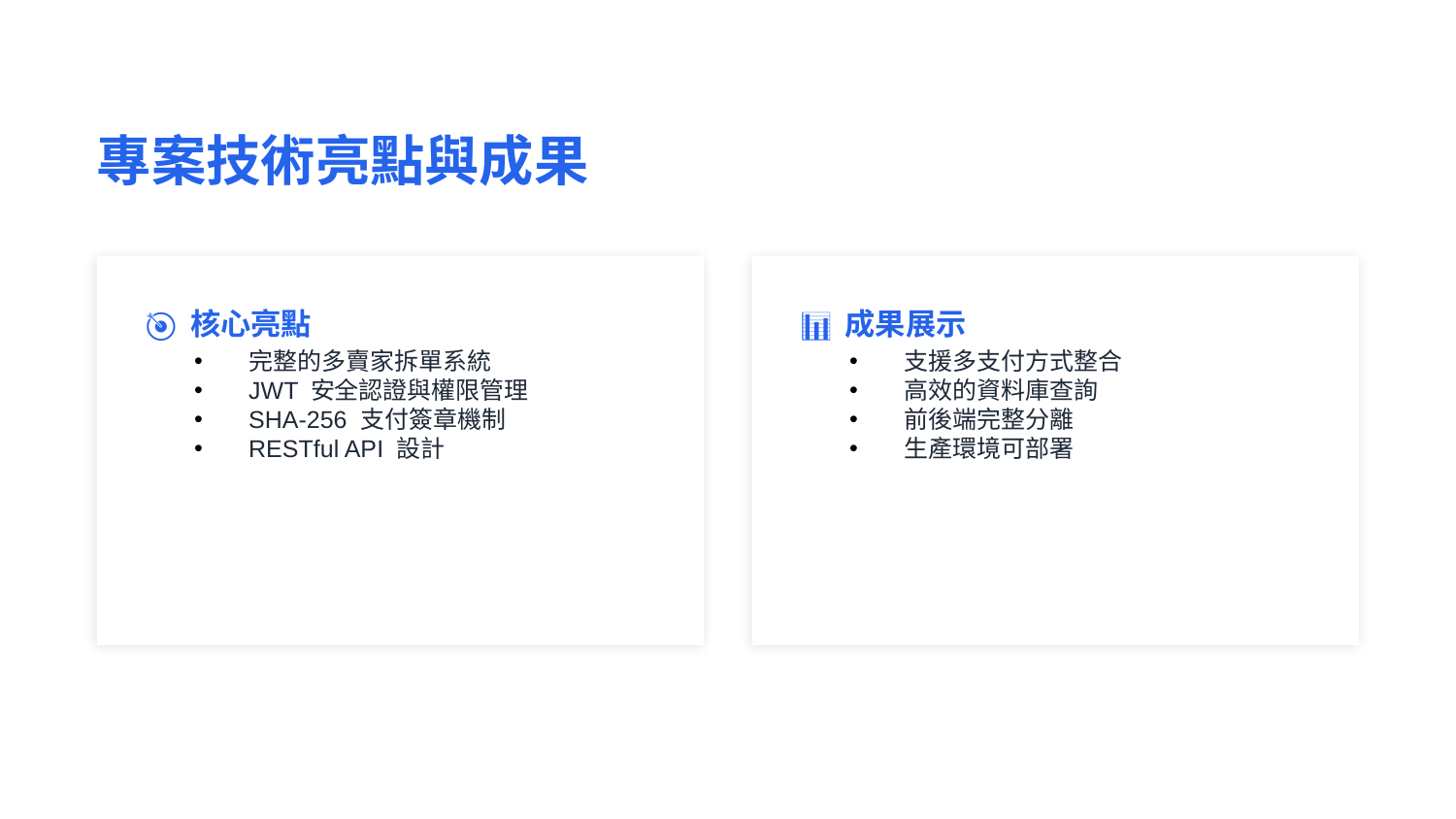

專案技術亮點與成果

🎯 核心亮點
📊 成果展示
完整的多賣家拆單系統
JWT 安全認證與權限管理
SHA-256 支付簽章機制
RESTful API 設計
支援多支付方式整合
高效的資料庫查詢
前後端完整分離
生產環境可部署